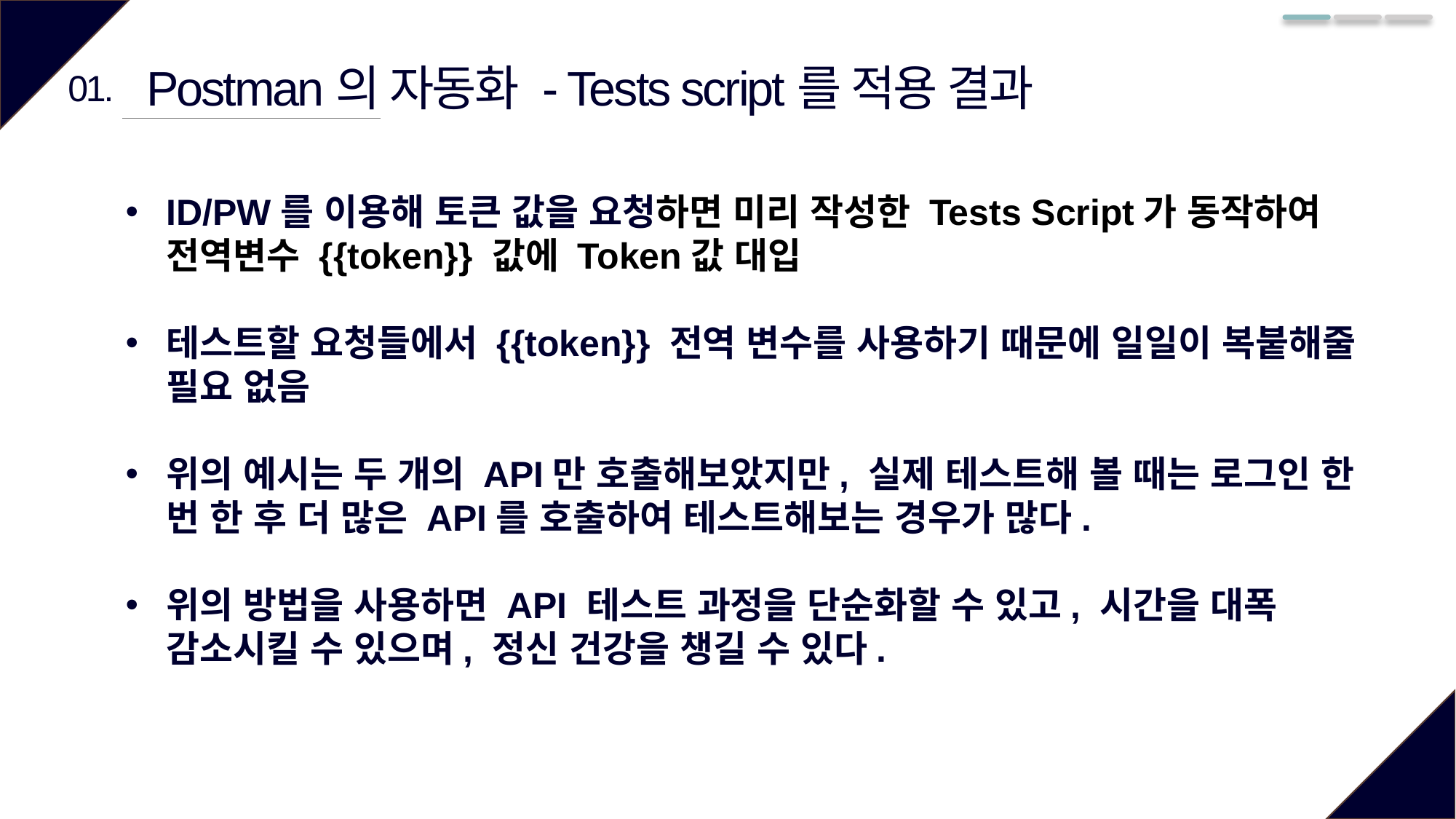

Postman의 자동화 - Tests script를 적용 결과
01.
ID/PW를 이용해 토큰 값을 요청하면 미리 작성한 Tests Script가 동작하여 전역변수 {{token}} 값에 Token값 대입

테스트할 요청들에서 {{token}} 전역 변수를 사용하기 때문에 일일이 복붙해줄 필요 없음

위의 예시는 두 개의 API만 호출해보았지만, 실제 테스트해 볼 때는 로그인 한 번 한 후 더 많은 API를 호출하여 테스트해보는 경우가 많다.

위의 방법을 사용하면 API 테스트 과정을 단순화할 수 있고, 시간을 대폭 감소시킬 수 있으며, 정신 건강을 챙길 수 있다.